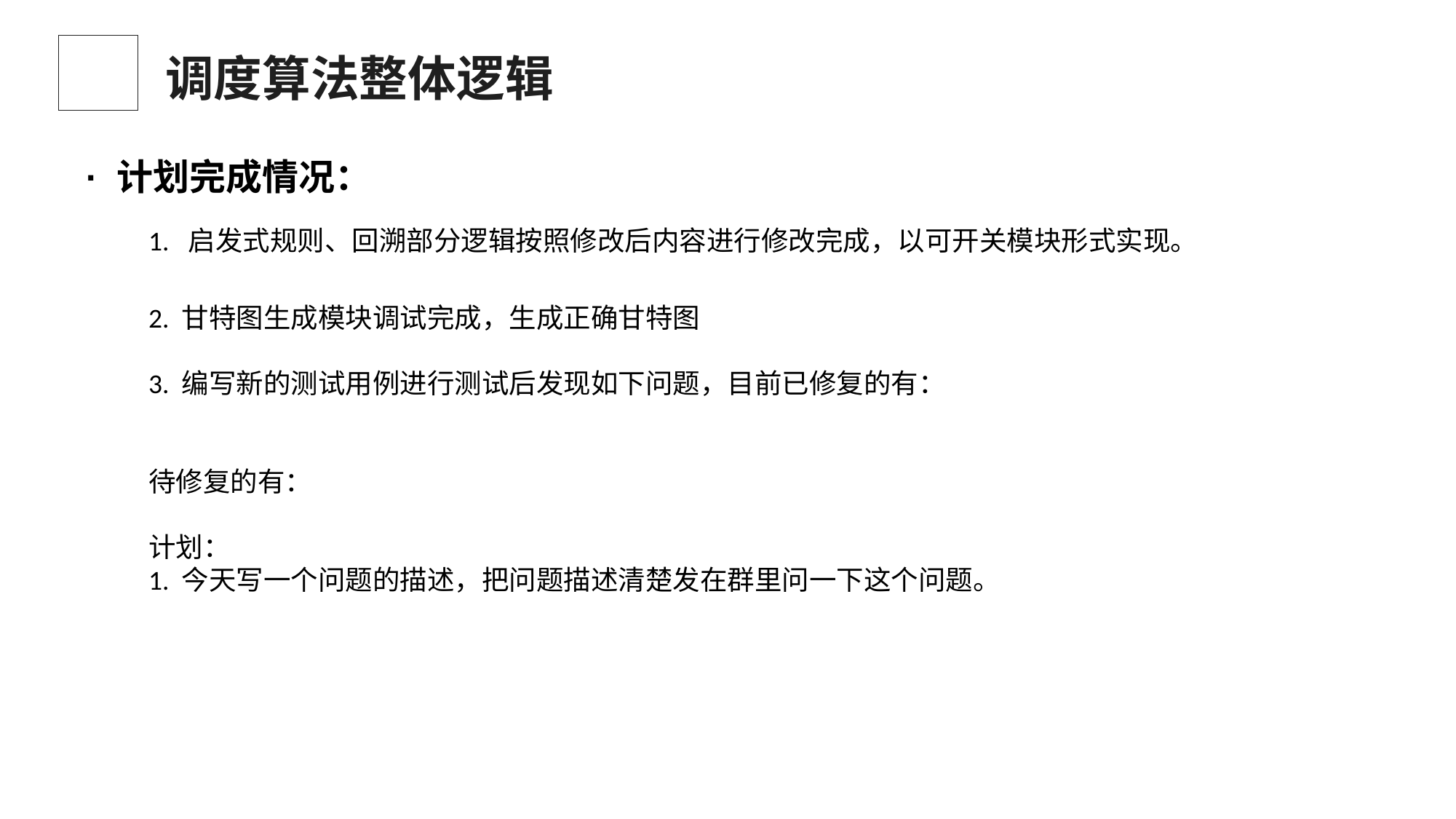

调度算法整体逻辑

· 计划完成情况：
1.  启发式规则、回溯部分逻辑按照修改后内容进行修改完成，以可开关模块形式实现。

2. 甘特图生成模块调试完成，生成正确甘特图

3. 编写新的测试用例进行测试后发现如下问题，目前已修复的有：

待修复的有：

计划：
1. 今天写一个问题的描述，把问题描述清楚发在群里问一下这个问题。